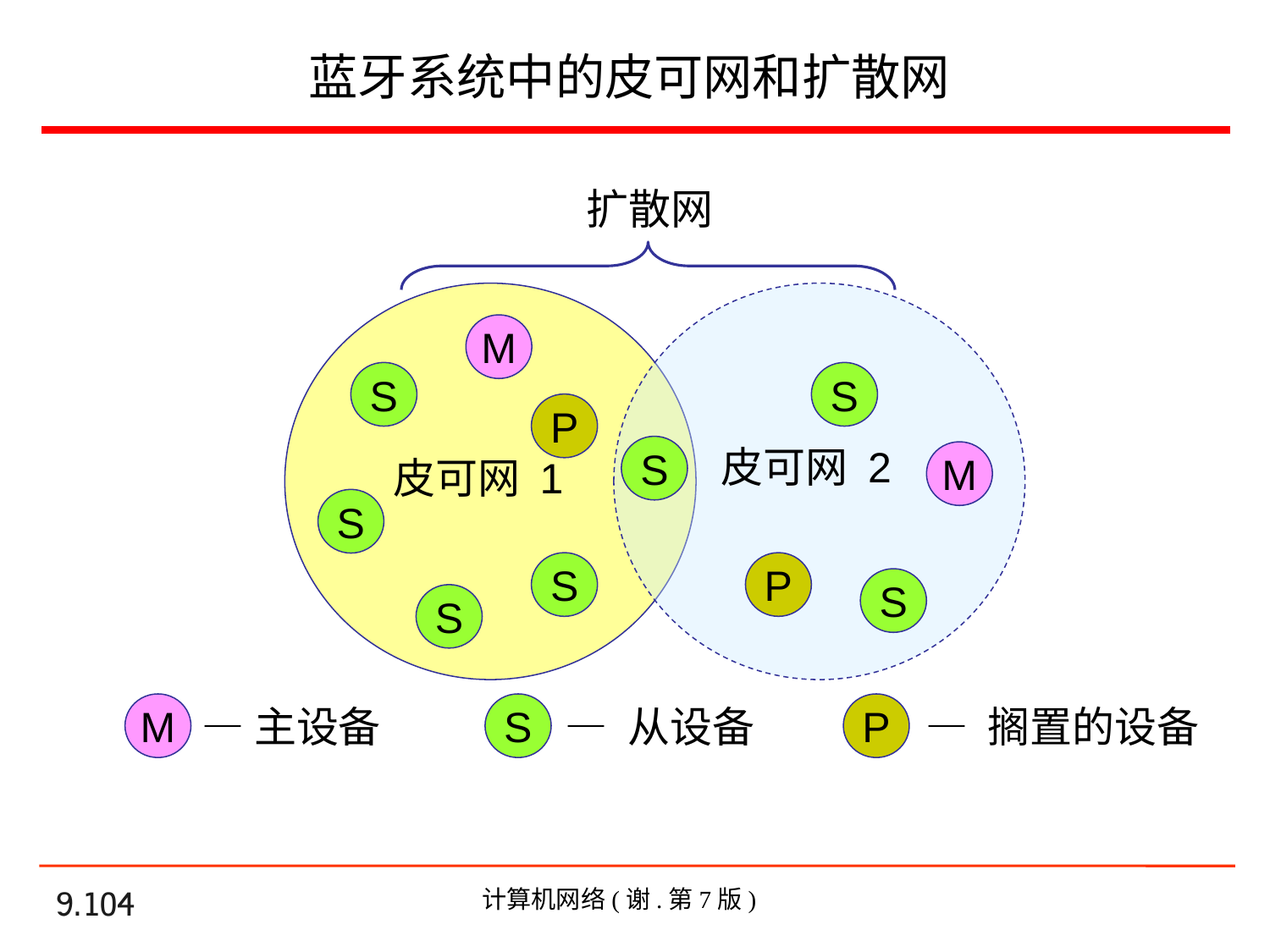

# 蓝牙系统中的皮可网和扩散网
扩散网

M
S
S
P
皮可网 2
S
M
皮可网 1
S
S
P
S
S
M
 —主设备
S
P
 — 搁置的设备
 — 从设备